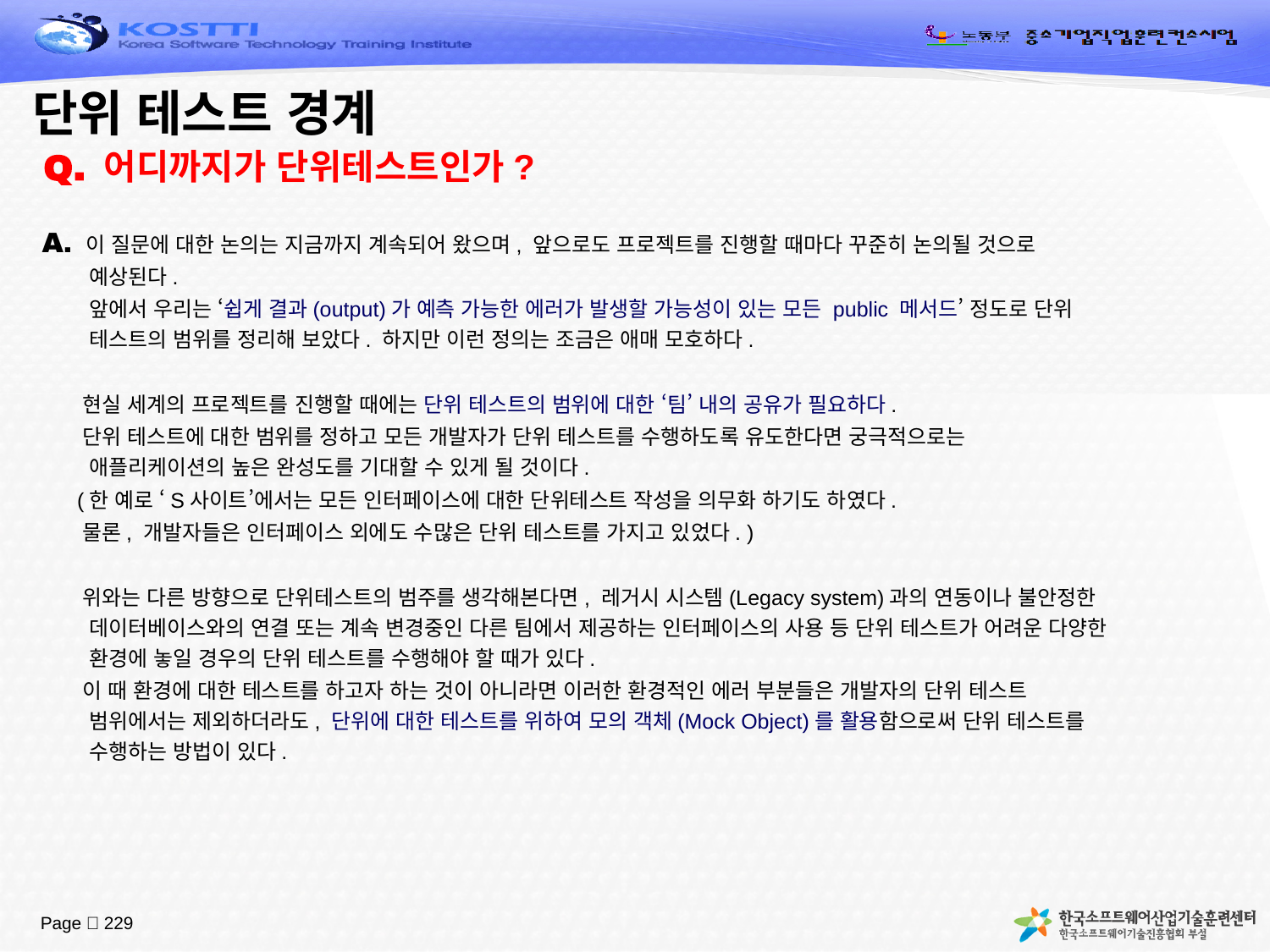

# 단위 테스트 경계
Q. 어디까지가 단위테스트인가?
A. 이 질문에 대한 논의는 지금까지 계속되어 왔으며, 앞으로도 프로젝트를 진행할 때마다 꾸준히 논의될 것으로 예상된다.
	앞에서 우리는 ‘쉽게 결과(output)가 예측 가능한 에러가 발생할 가능성이 있는 모든 public 메서드’ 정도로 단위 테스트의 범위를 정리해 보았다. 하지만 이런 정의는 조금은 애매 모호하다.

      현실 세계의 프로젝트를 진행할 때에는 단위 테스트의 범위에 대한 ‘팀’ 내의 공유가 필요하다.
      단위 테스트에 대한 범위를 정하고 모든 개발자가 단위 테스트를 수행하도록 유도한다면 궁극적으로는 애플리케이션의 높은 완성도를 기대할 수 있게 될 것이다.
      (한 예로 ‘S사이트’에서는 모든 인터페이스에 대한 단위테스트 작성을 의무화 하기도 하였다.
      물론, 개발자들은 인터페이스 외에도 수많은 단위 테스트를 가지고 있었다. )

      위와는 다른 방향으로 단위테스트의 범주를 생각해본다면, 레거시 시스템(Legacy system)과의 연동이나 불안정한 데이터베이스와의 연결 또는 계속 변경중인 다른 팀에서 제공하는 인터페이스의 사용 등 단위 테스트가 어려운 다양한 환경에 놓일 경우의 단위 테스트를 수행해야 할 때가 있다.
      이 때 환경에 대한 테스트를 하고자 하는 것이 아니라면 이러한 환경적인 에러 부분들은 개발자의 단위 테스트 범위에서는 제외하더라도, 단위에 대한 테스트를 위하여 모의 객체(Mock Object)를 활용함으로써 단위 테스트를 수행하는 방법이 있다.